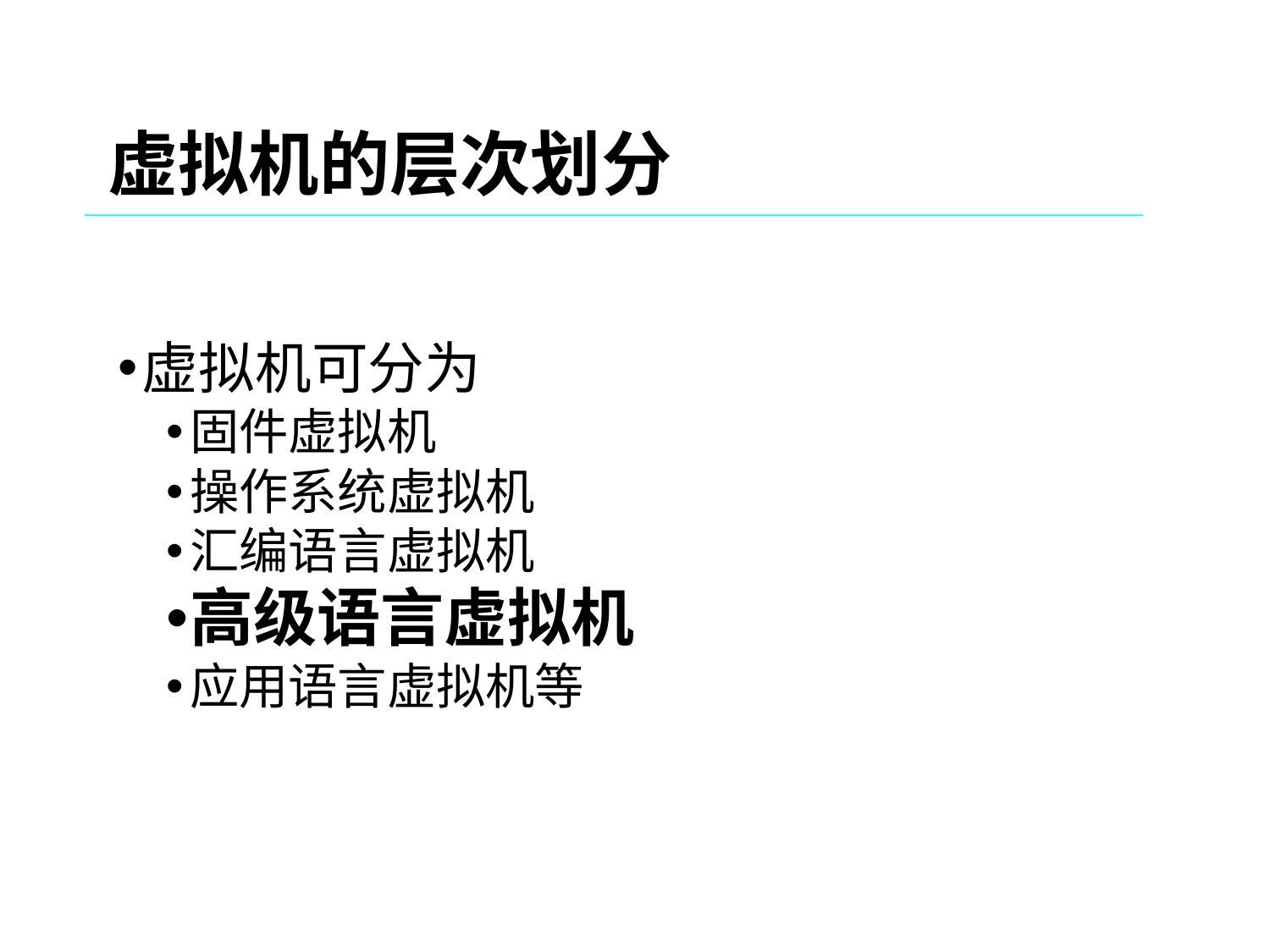

虚拟机的层次划分

虚拟机可分为
固件虚拟机
操作系统虚拟机
汇编语言虚拟机
高级语言虚拟机
应用语言虚拟机等